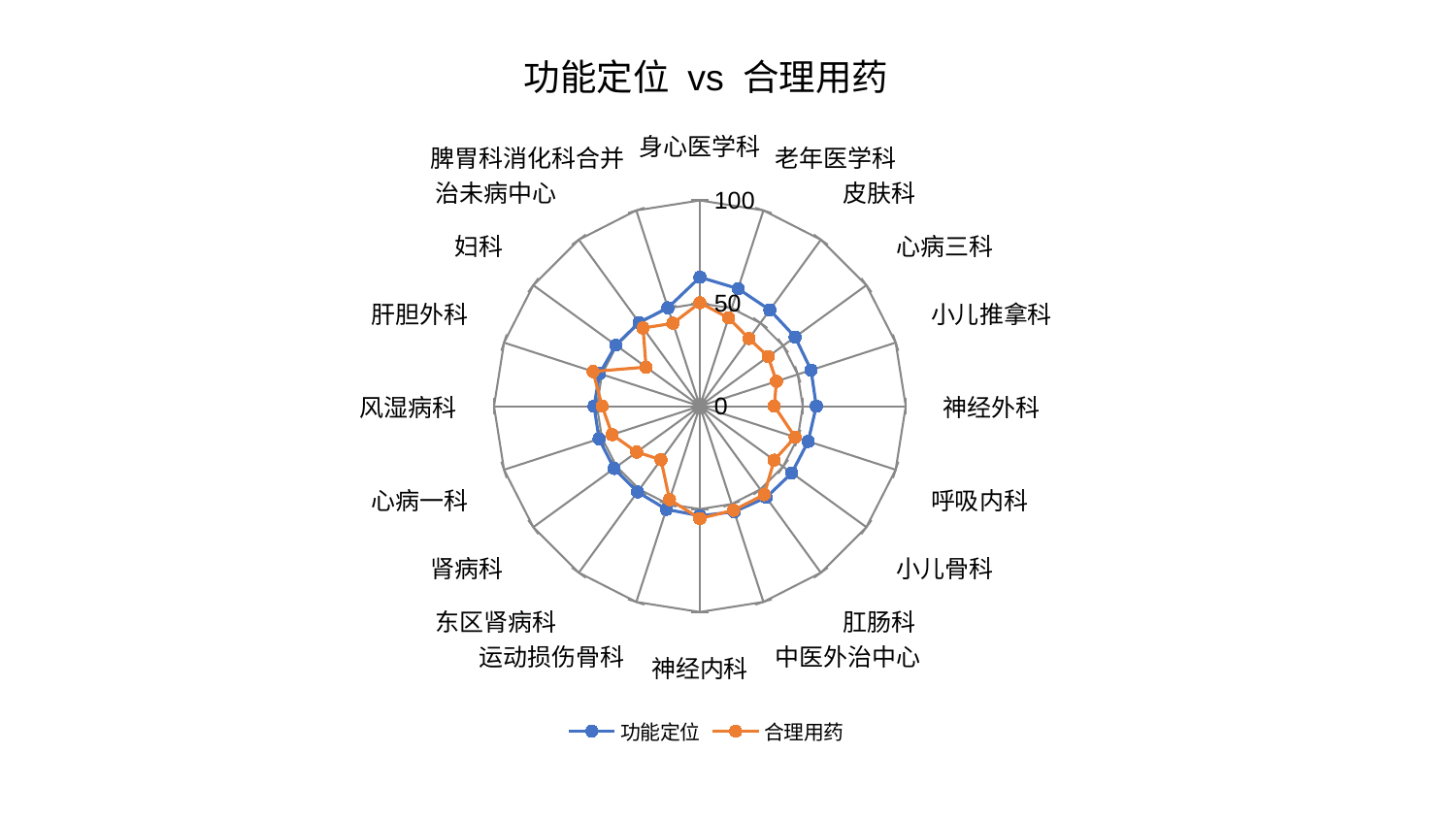

### Chart: 功能定位 vs 合理用药

| Category | 功能定位 | 合理用药 |
|---|---|---|
| 身心医学科 | 62.651969930880355 | 50.257544928536134 |
| 老年医学科 | 60.05907478876938 | 45.12149527642613 |
| 皮肤科 | 57.80427016089645 | 40.63268055138522 |
| 心病三科 | 57.19417112395356 | 41.020837147016245 |
| 小儿推拿科 | 56.812692372091 | 39.0801619084617 |
| 神经外科 | 56.560295226599244 | 36.16513000751617 |
| 呼吸内科 | 55.3535738374167 | 48.65486043653769 |
| 小儿骨科 | 55.203399511167724 | 44.6403053662504 |
| 肛肠科 | 54.847352808612634 | 53.14737011409985 |
| 中医外治中心 | 53.974262819533685 | 53.15717073009361 |
| 神经内科 | 53.252453690688746 | 54.58055185314215 |
| 运动损伤骨科 | 52.71415411717456 | 47.74216223936582 |
| 东区肾病科 | 51.5202468386945 | 32.159399796194144 |
| 肾病科 | 51.49985352128741 | 37.95414749427009 |
| 心病一科 | 51.49938241268815 | 44.796360562278394 |
| 风湿病科 | 51.37452301038964 | 47.49274108124108 |
| 肝胆外科 | 51.20032771090304 | 54.554769488317234 |
| 妇科 | 50.45560390410994 | 32.312104527365086 |
| 治未病中心 | 50.270564620785976 | 46.96666655954623 |
| 脾胃科消化科合并 | 50.270042261919414 | 42.35513962317865 |
102